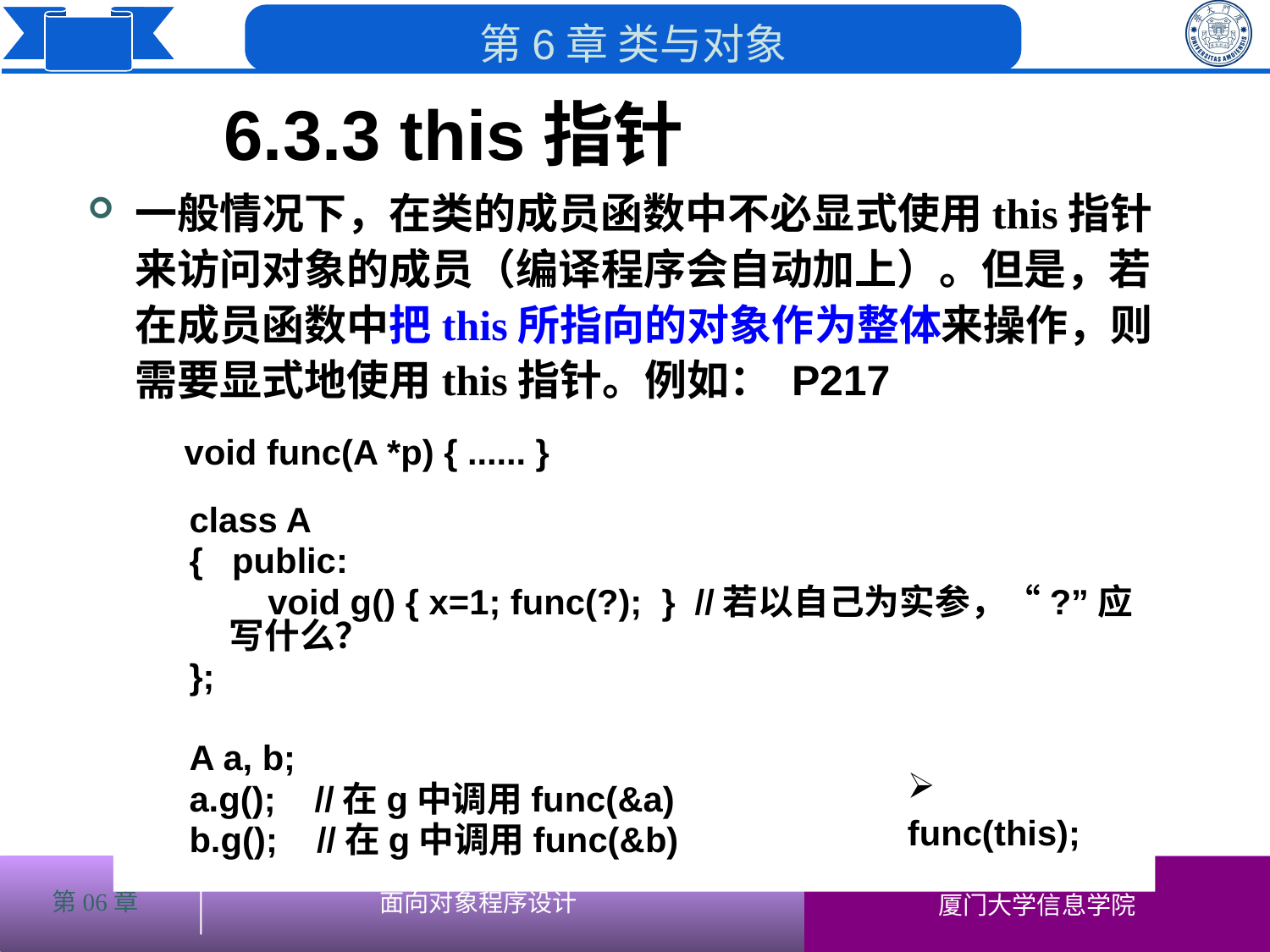

6.3.3 this指针
# 一般情况下，在类的成员函数中不必显式使用this指针来访问对象的成员（编译程序会自动加上）。但是，若在成员函数中把this所指向的对象作为整体来操作，则需要显式地使用this指针。例如： P217

      void func(A *p) { ...... }

class A
{   public:
	    void g() { x=1; func(?);  }  //若以自己为实参，“?”应写什么？
};

A a, b;
a.g();    //在g中调用func(&a)
b.g();    //在g中调用func(&b)
 func(this);
39